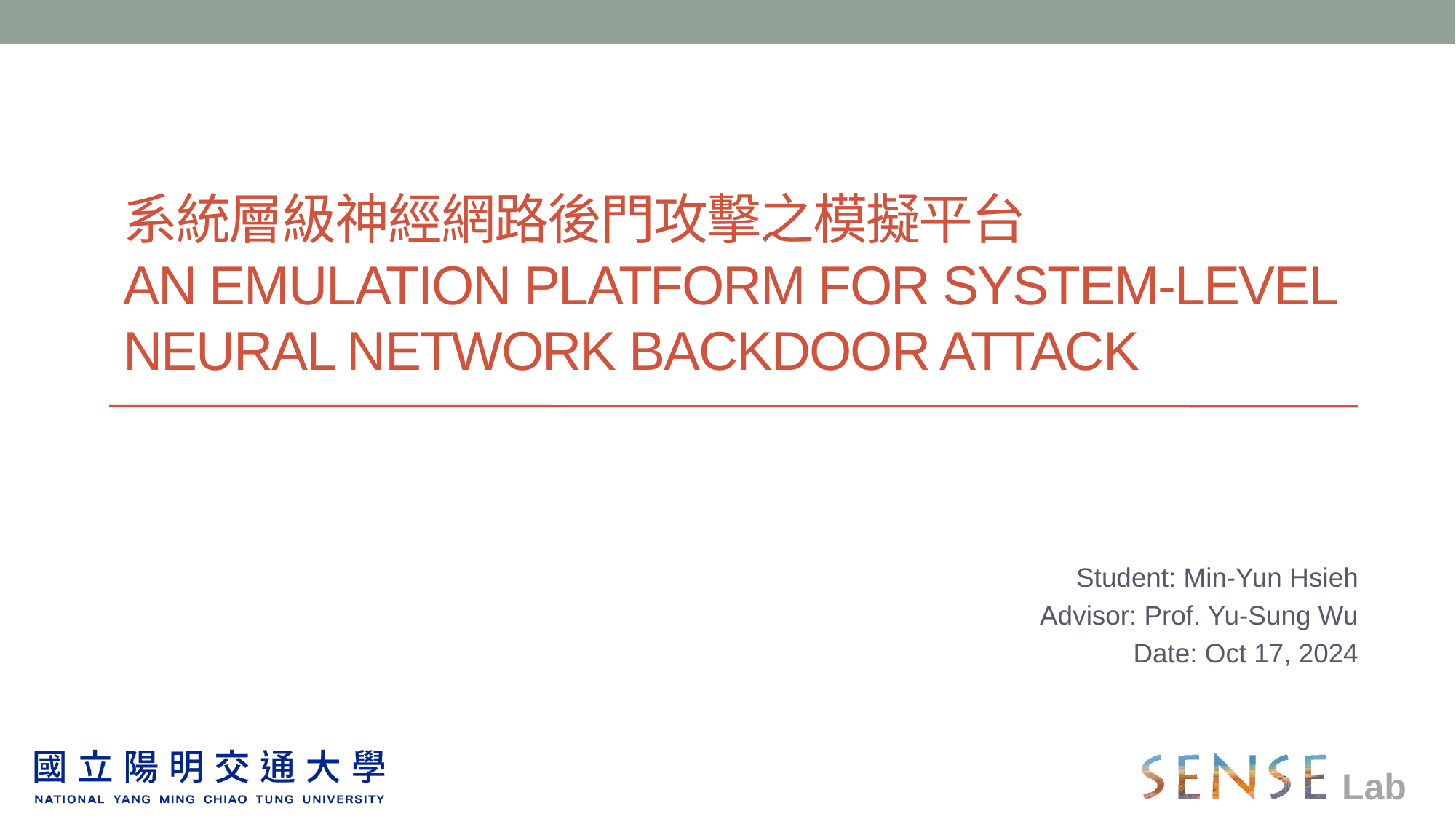

# 系統層級神經網路後門攻擊之模擬平台 An Emulation Platform for System-level Neural Network Backdoor Attack
Student: Min-Yun Hsieh
Advisor: Prof. Yu-Sung Wu
Date: Oct 17, 2024